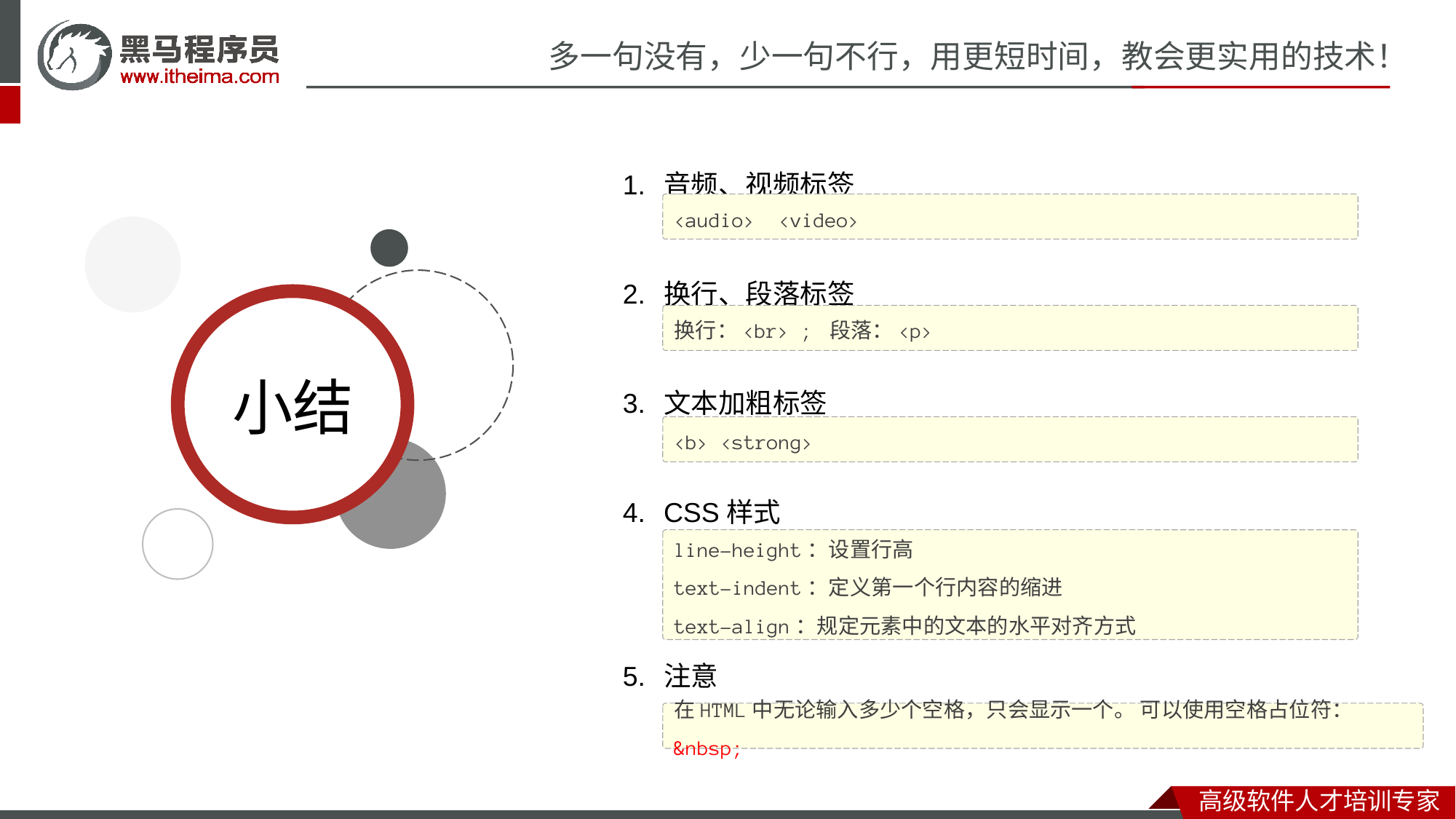

音频、视频标签

换行、段落标签

文本加粗标签

CSS样式

注意
<audio>  <video>
换行：<br> ; 段落：<p>
<b> <strong>
line-height：设置行高
text-indent：定义第一个行内容的缩进
text-align：规定元素中的文本的水平对齐方式
在HTML中无论输入多少个空格，只会显示一个。 可以使用空格占位符：&nbsp;